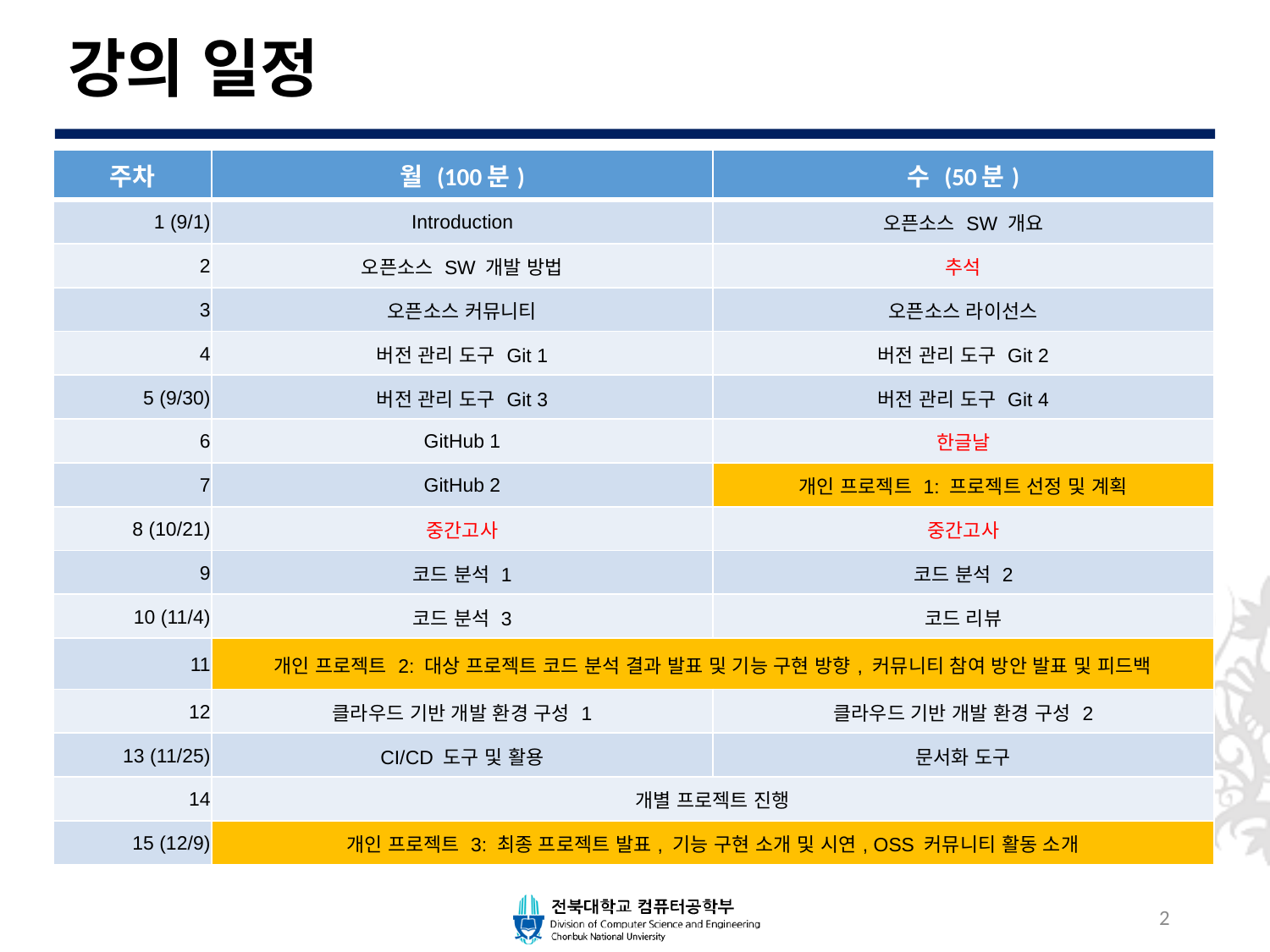

# 강의 일정
| 주차 | 월 (100분) | 수 (50분) |
| --- | --- | --- |
| 1 (9/1) | Introduction | 오픈소스 SW 개요 |
| 2 | 오픈소스 SW 개발 방법 | 추석 |
| 3 | 오픈소스 커뮤니티 | 오픈소스 라이선스 |
| 4 | 버전 관리 도구 Git 1 | 버전 관리 도구 Git 2 |
| 5 (9/30) | 버전 관리 도구 Git 3 | 버전 관리 도구 Git 4 |
| 6 | GitHub 1 | 한글날 |
| 7 | GitHub 2 | 개인 프로젝트 1: 프로젝트 선정 및 계획 |
| 8 (10/21) | 중간고사 | 중간고사 |
| 9 | 코드 분석 1 | 코드 분석 2 |
| 10 (11/4) | 코드 분석 3 | 코드 리뷰 |
| 11 | 개인 프로젝트 2: 대상 프로젝트 코드 분석 결과 발표 및 기능 구현 방향, 커뮤니티 참여 방안 발표 및 피드백 |  |
| 12 | 클라우드 기반 개발 환경 구성 1 | 클라우드 기반 개발 환경 구성 2 |
| 13 (11/25) | CI/CD 도구 및 활용 | 문서화 도구 |
| 14 | 개별 프로젝트 진행 |  |
| 15 (12/9) | 개인 프로젝트 3: 최종 프로젝트 발표, 기능 구현 소개 및 시연, OSS 커뮤니티 활동 소개 |  |
2